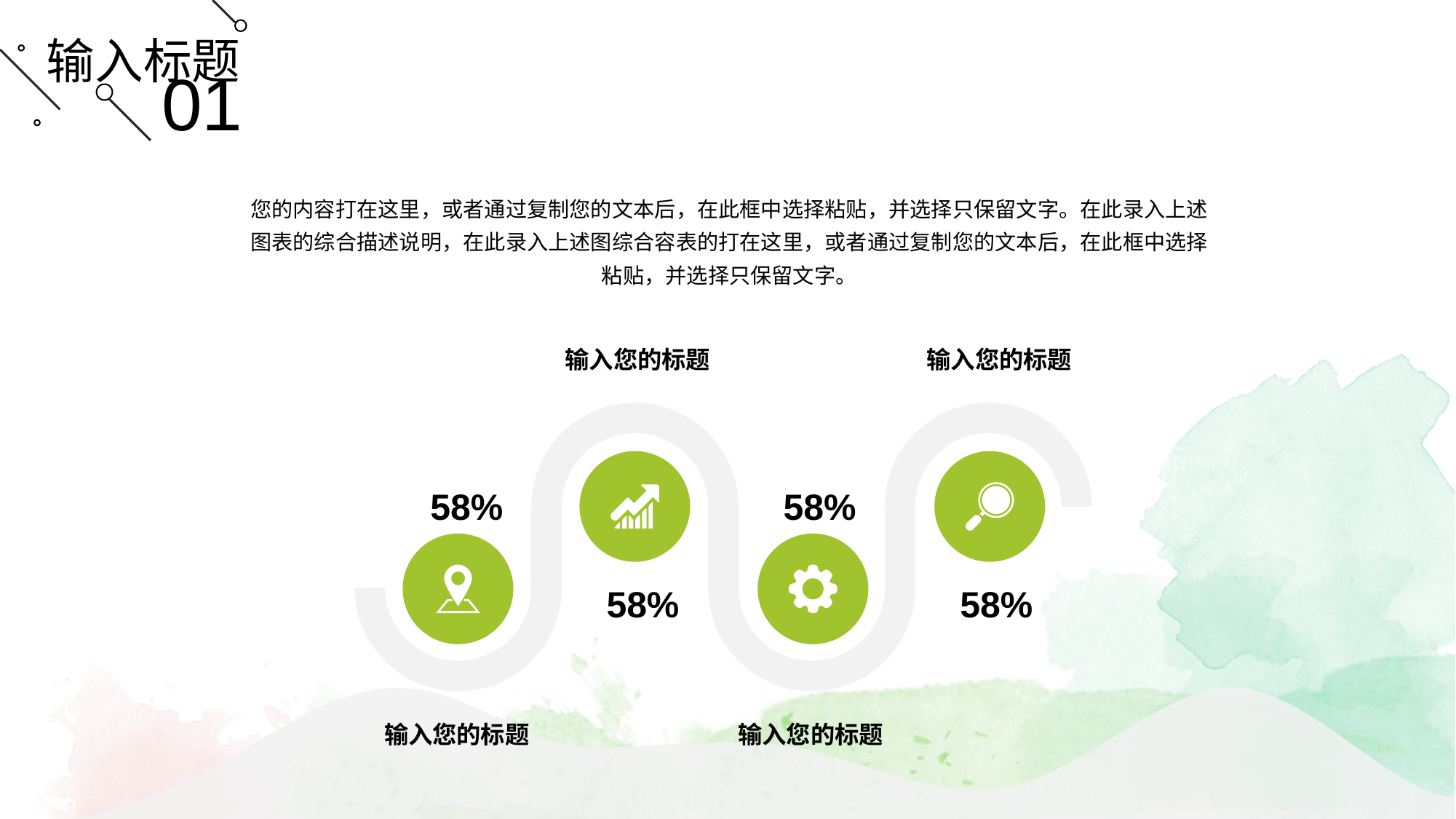

输入标题

01

您的内容打在这里，或者通过复制您的文本后，在此框中选择粘贴，并选择只保留文字。在此录入上述图表的综合描述说明，在此录入上述图综合容表的打在这里，或者通过复制您的文本后，在此框中选择粘贴，并选择只保留文字。
输入您的标题
输入您的标题

58%
58%

58%
58%

输入您的标题
输入您的标题